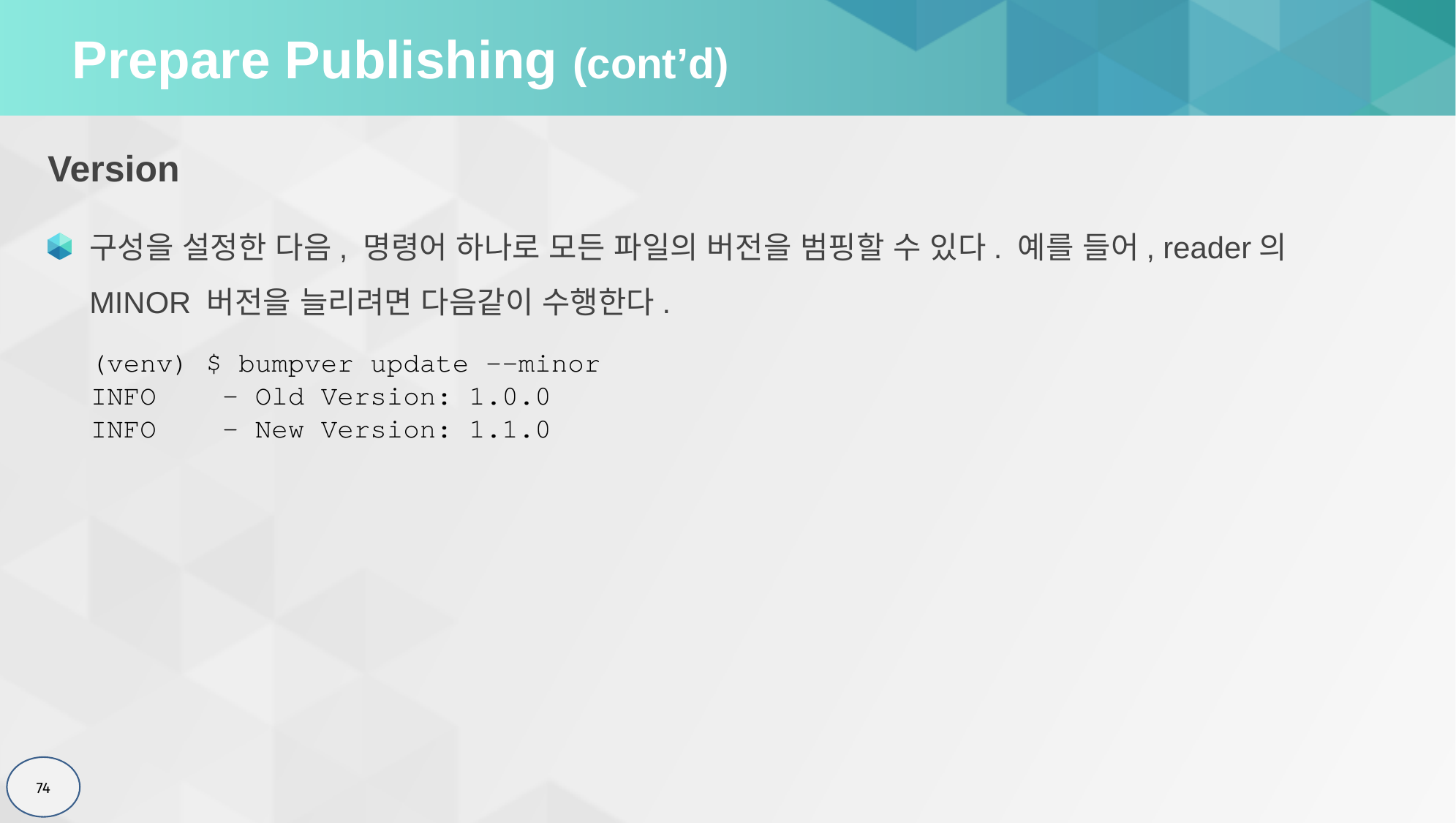

# Prepare Publishing (cont’d)
Version
구성을 설정한 다음, 명령어 하나로 모든 파일의 버전을 범핑할 수 있다. 예를 들어, reader의 MINOR 버전을 늘리려면 다음같이 수행한다.

(venv) $ bumpver update --minor
INFO    - Old Version: 1.0.0
INFO    - New Version: 1.1.0